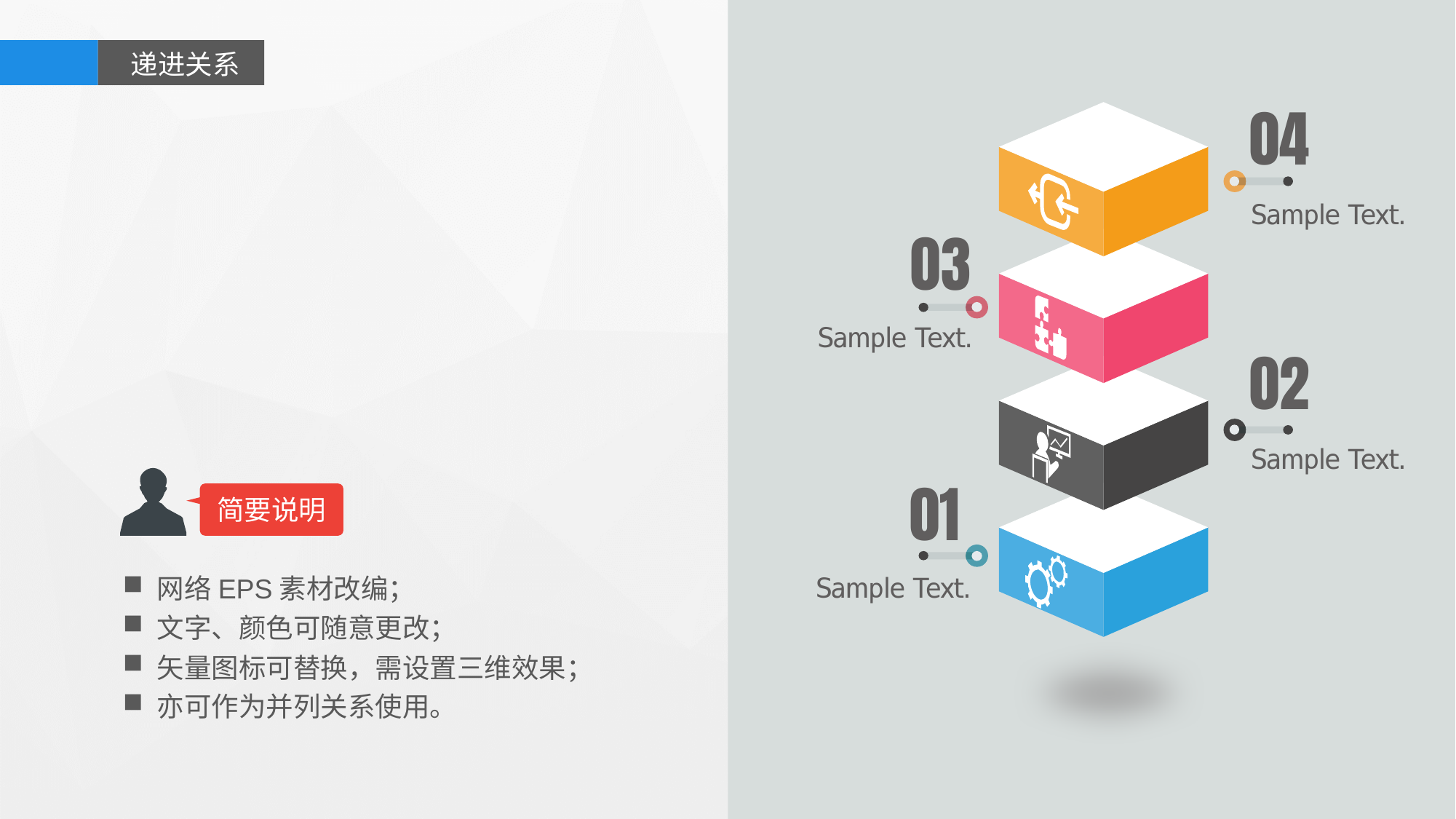

递进关系
04

Sample Text.
03

Sample Text.
02

Sample Text.

01

简要说明

网络EPS素材改编；
文字、颜色可随意更改；
矢量图标可替换，需设置三维效果；
亦可作为并列关系使用。
Sample Text.